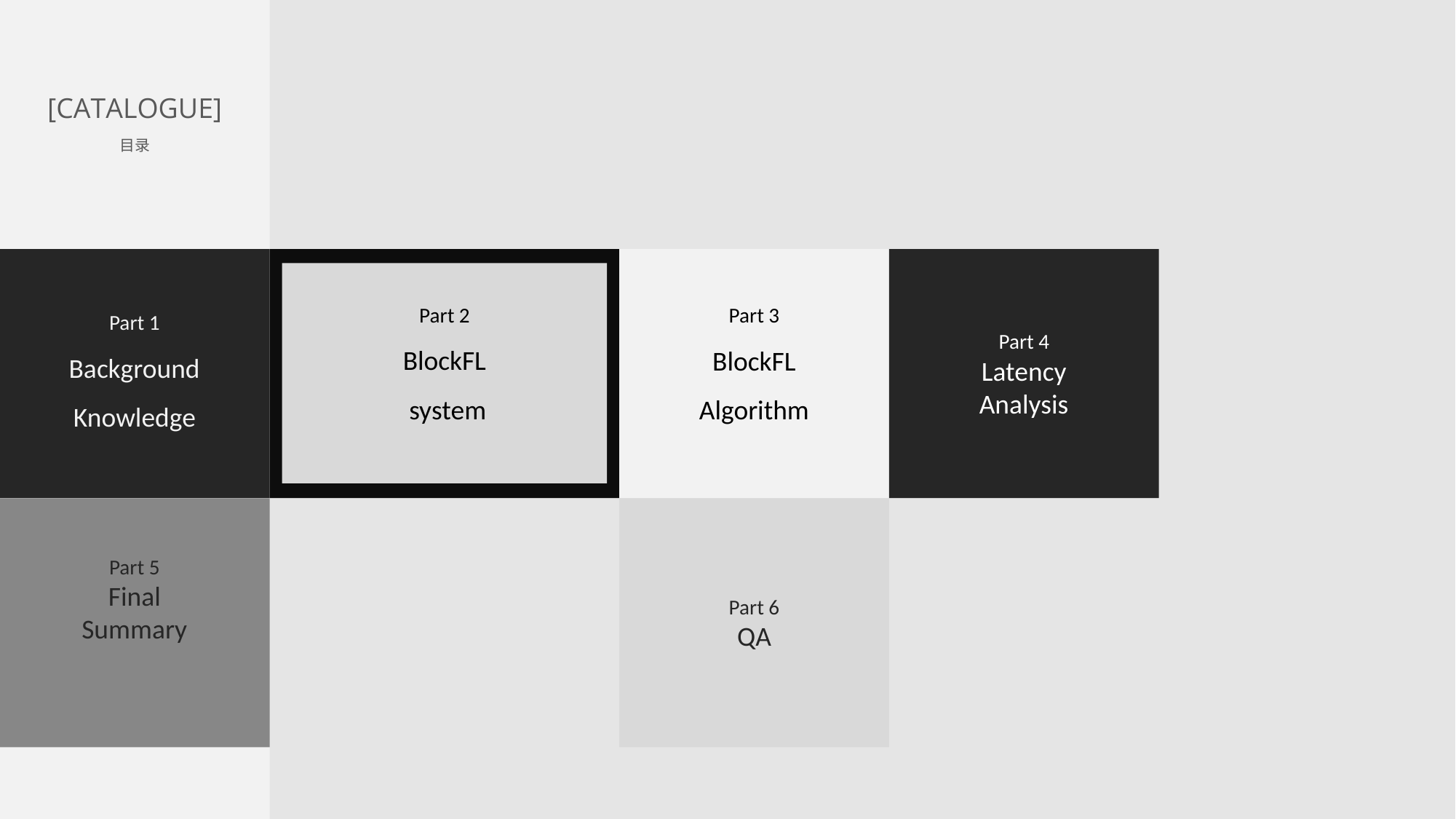

[CATALOGUE]
目录

Part 3
BlockFL
Algorithm

Part 4
Latency
Analysis
Part 2
BlockFL
 system

Part 1
Background
Knowledge

Part 6
QA
Part 5
Final
Summary